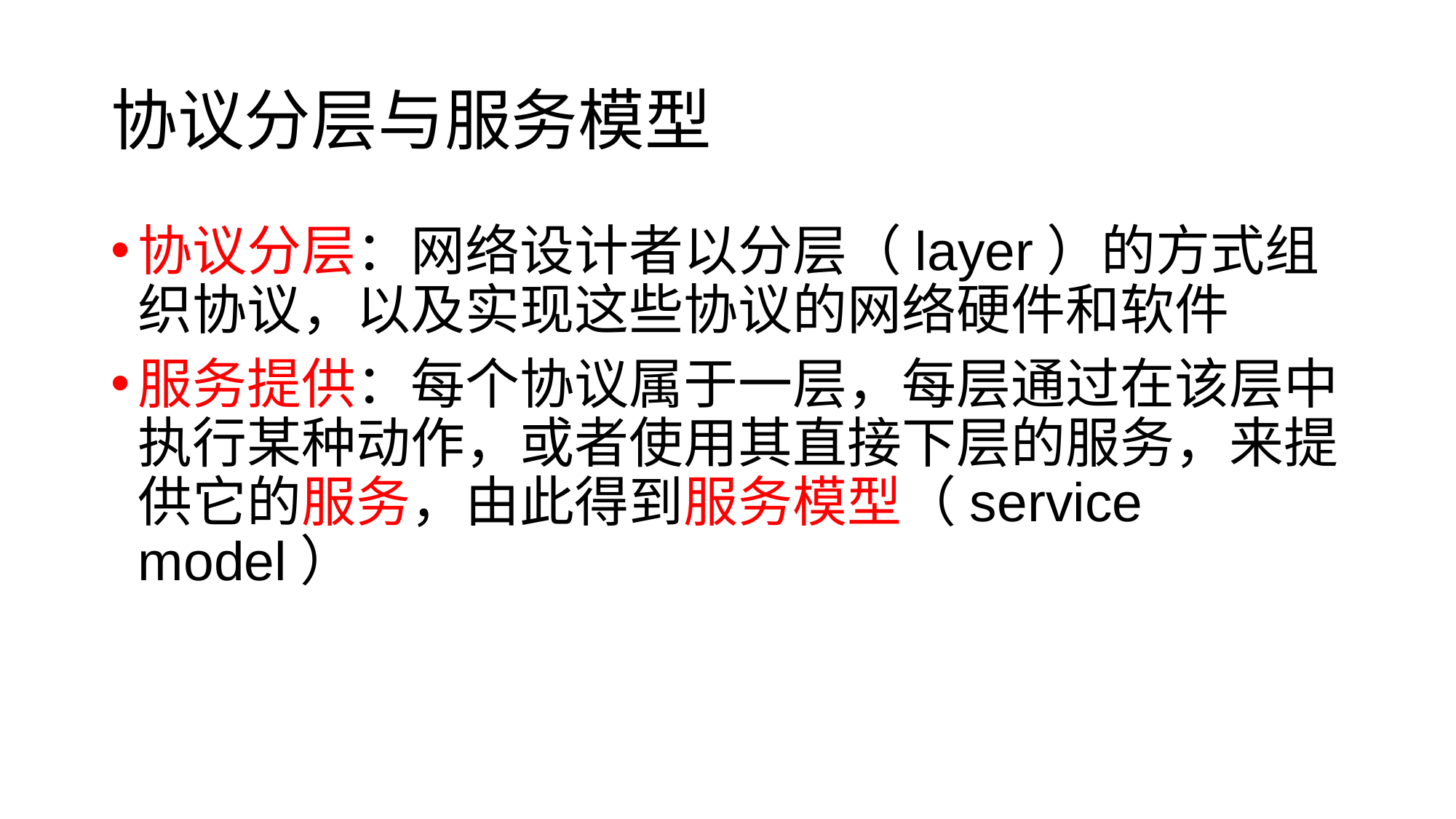

# 协议分层与服务模型
协议分层：网络设计者以分层（layer）的方式组织协议，以及实现这些协议的网络硬件和软件
服务提供：每个协议属于一层，每层通过在该层中执行某种动作，或者使用其直接下层的服务，来提供它的服务，由此得到服务模型（service model）